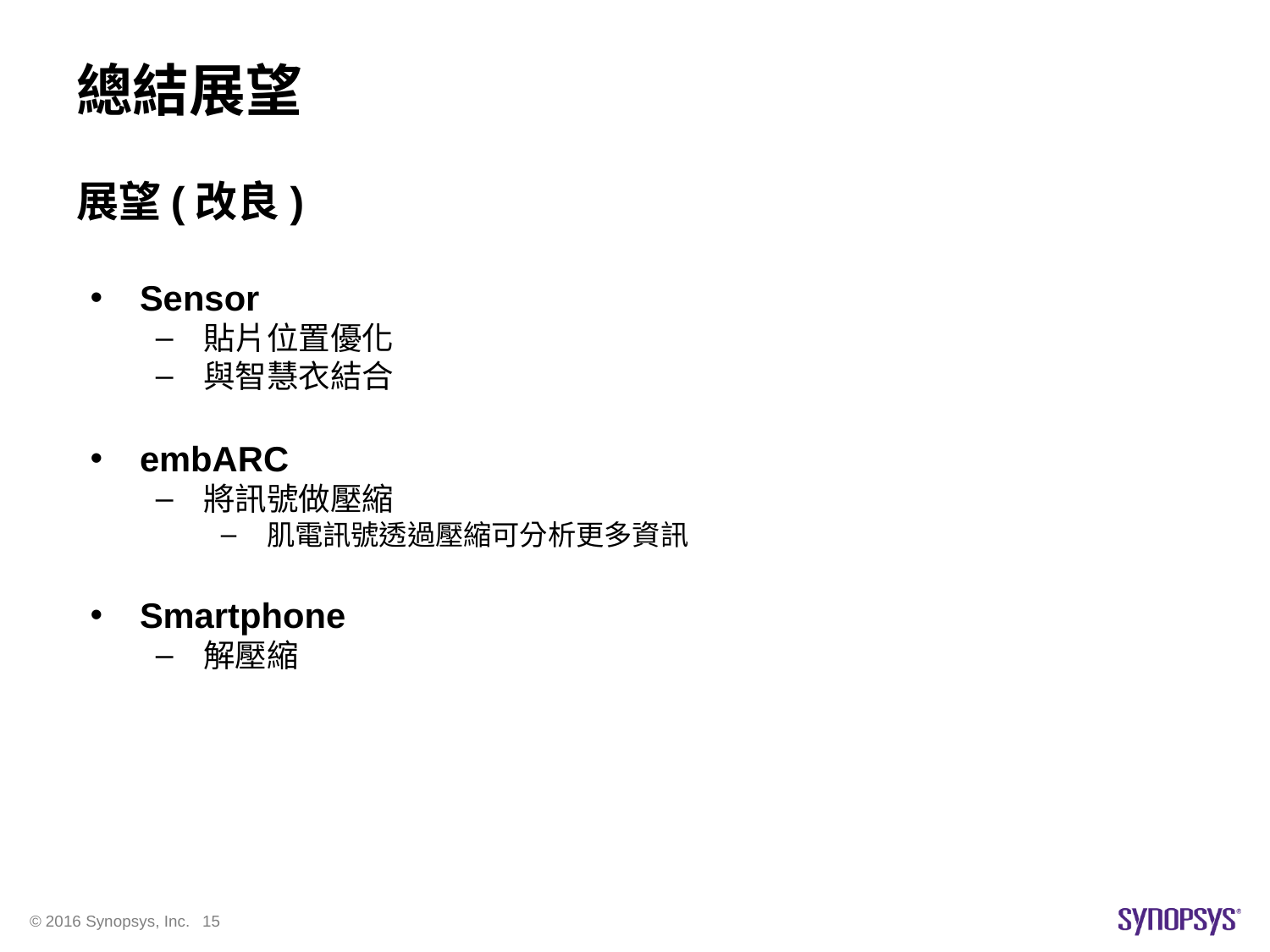

# 總結展望
展望(改良)

Sensor
貼片位置優化
與智慧衣結合

embARC
將訊號做壓縮
肌電訊號透過壓縮可分析更多資訊

Smartphone
解壓縮